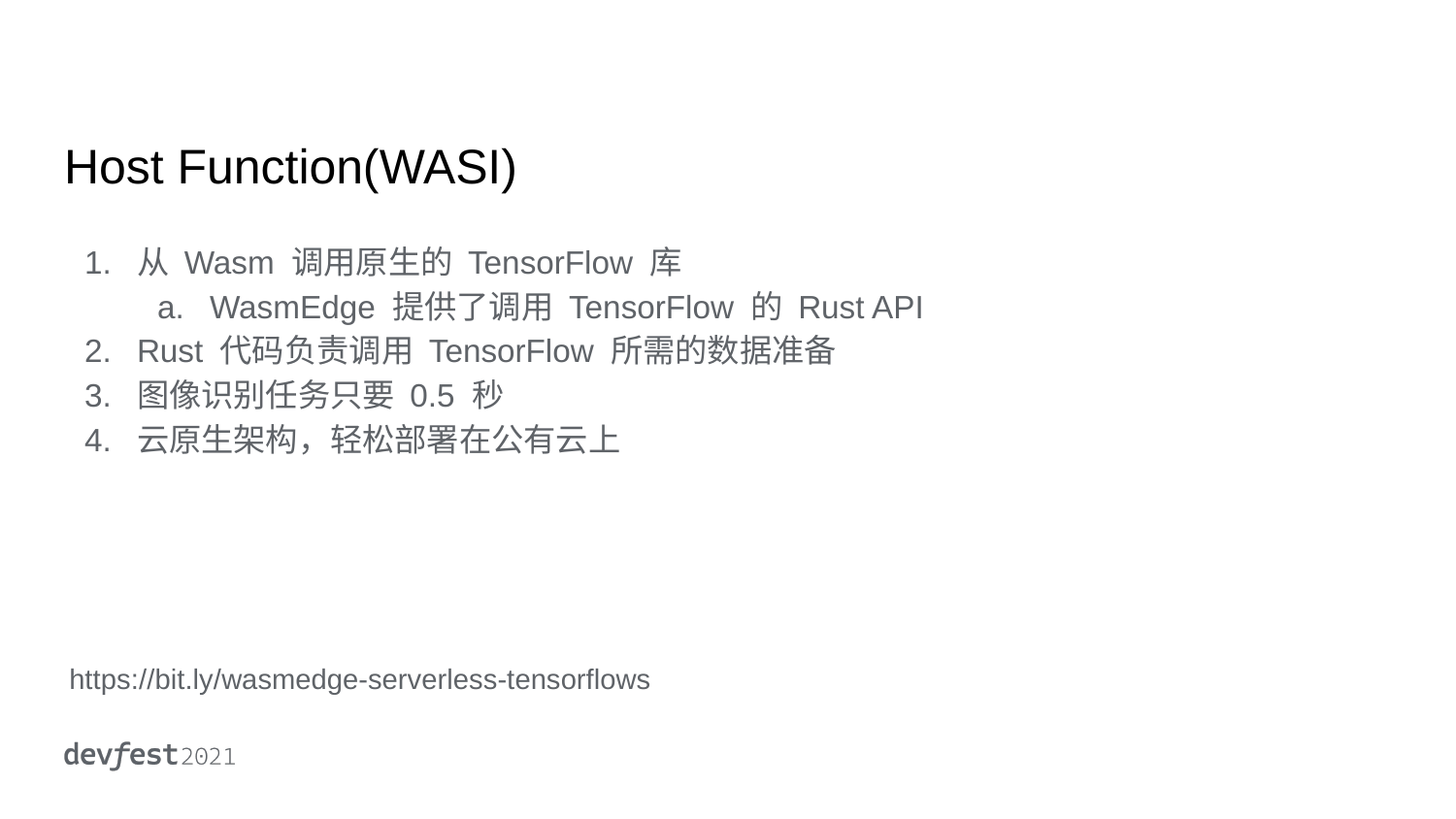

# Host Function(WASI)
从 Wasm 调用原生的 TensorFlow 库
WasmEdge 提供了调用 TensorFlow 的 Rust API
Rust 代码负责调用 TensorFlow 所需的数据准备
图像识别任务只要 0.5 秒
云原生架构，轻松部署在公有云上
https://bit.ly/wasmedge-serverless-tensorflows